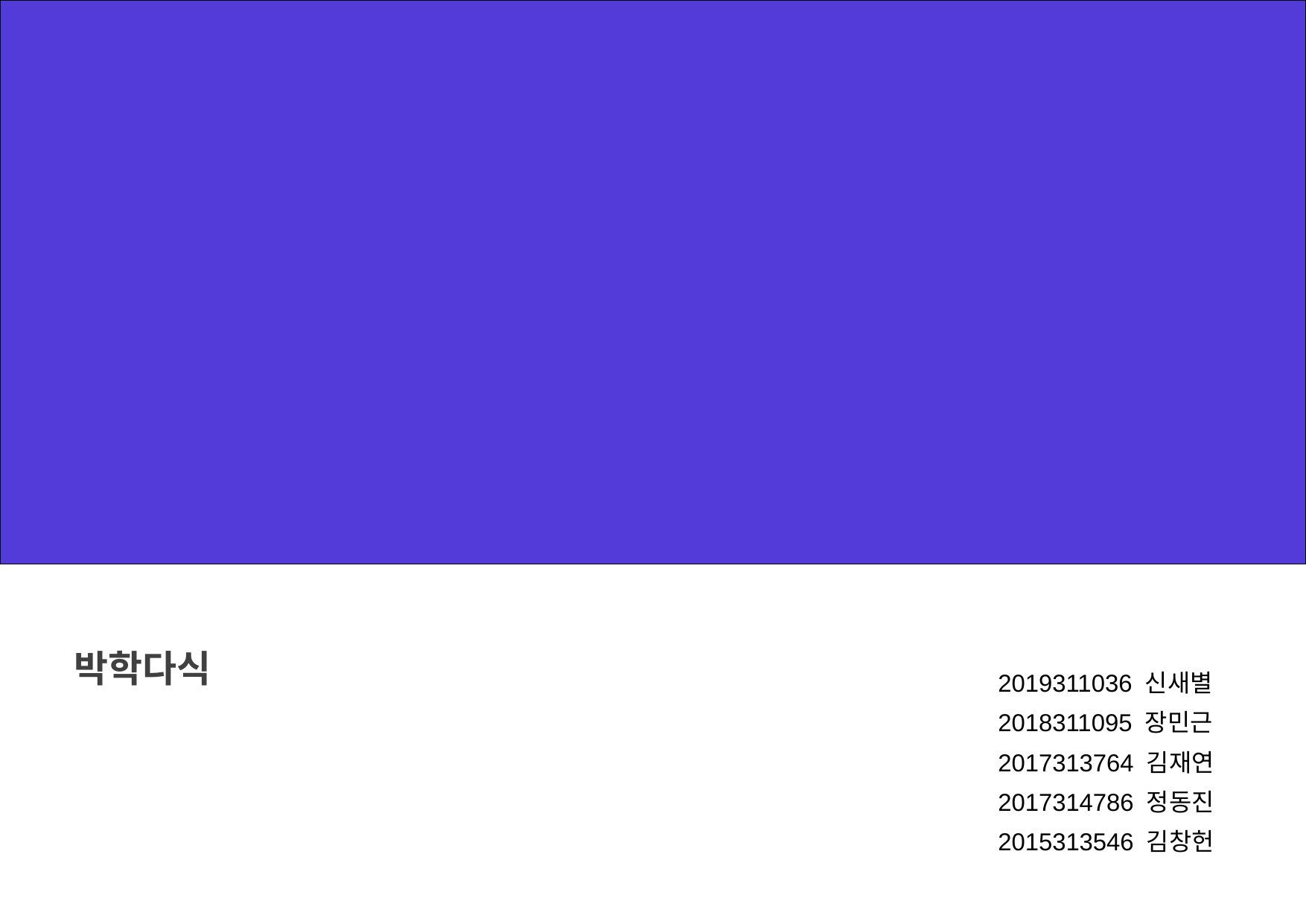

Finding Color Project
박학다식
2019311036 신새별
2018311095 장민근
2017313764 김재연
2017314786 정동진
2015313546 김창헌